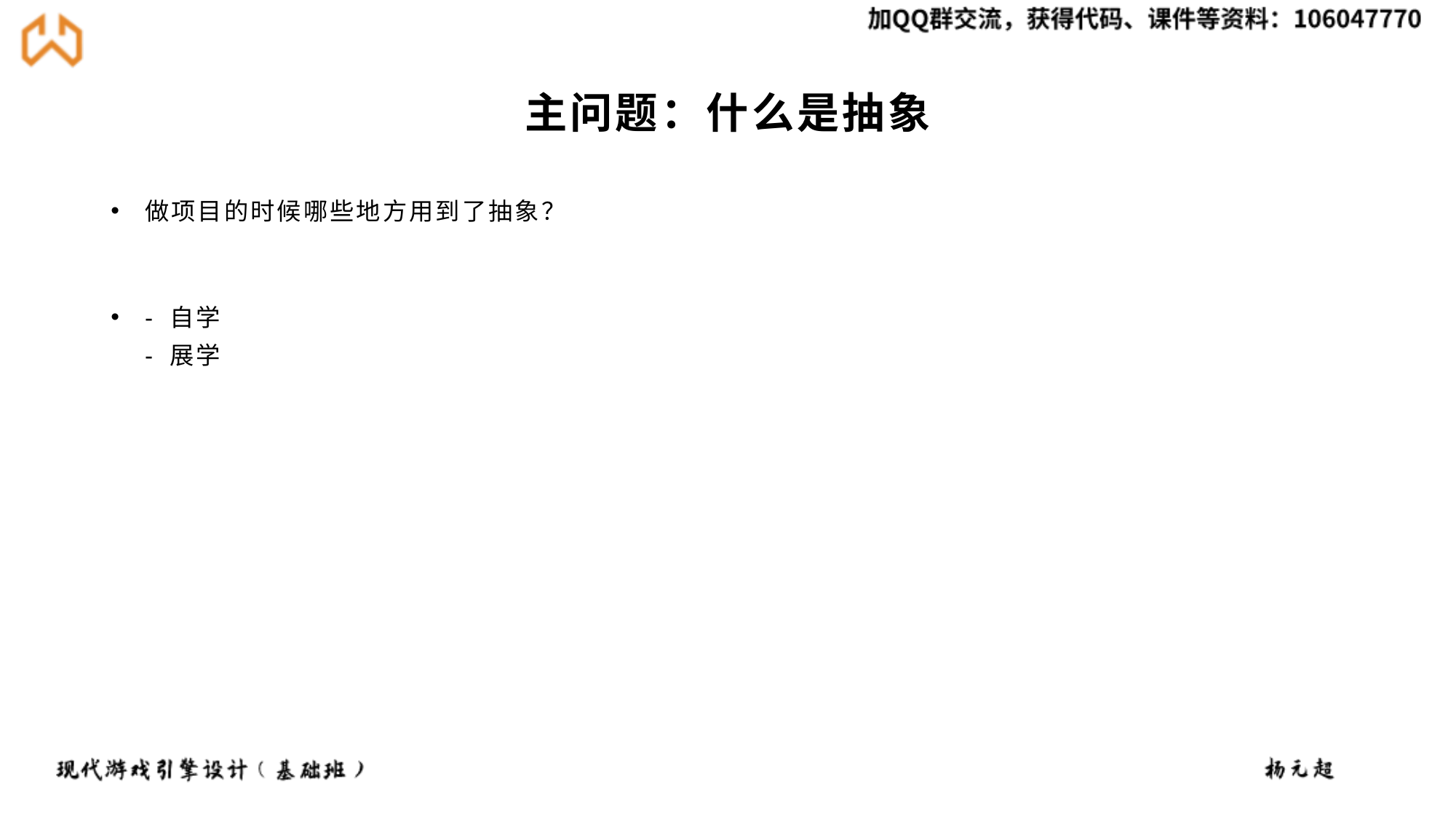

# 主问题：什么是抽象
做项目的时候哪些地方用到了抽象？

- 自学
- 展学